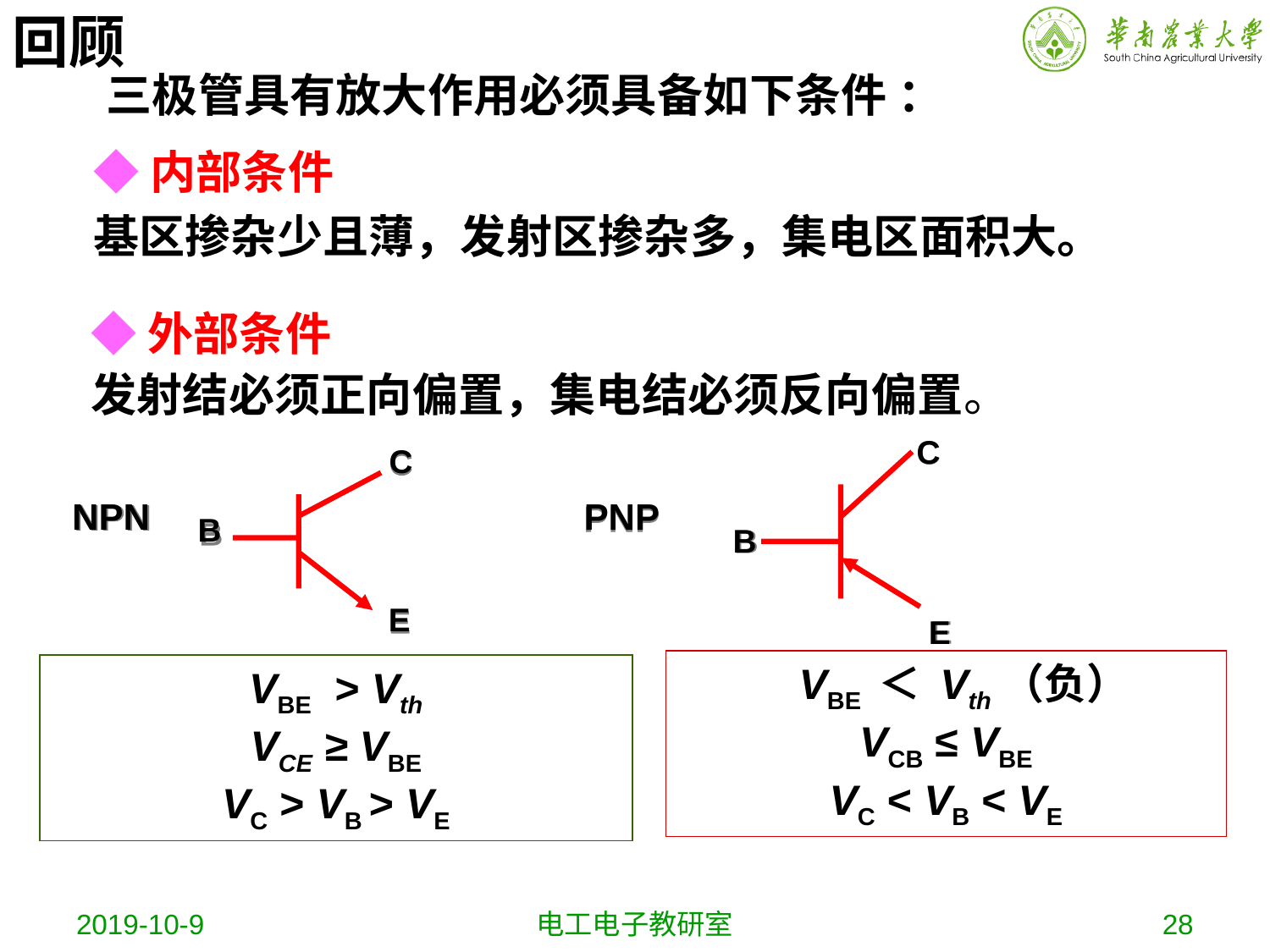

回顾
三极管具有放大作用必须具备如下条件 ：
◆内部条件
基区掺杂少且薄，发射区掺杂多，集电区面积大。
◆外部条件
发射结必须正向偏置，集电结必须反向偏置。
C

B
E
C

B
E
NPN
PNP
   VBE ＜ Vth（负）
VCB ≤ VBE
VC < VB < VE
VBE  > Vth
VCE ≥ VBE
VC > VB > VE
2019-10-9
电工电子教研室
28